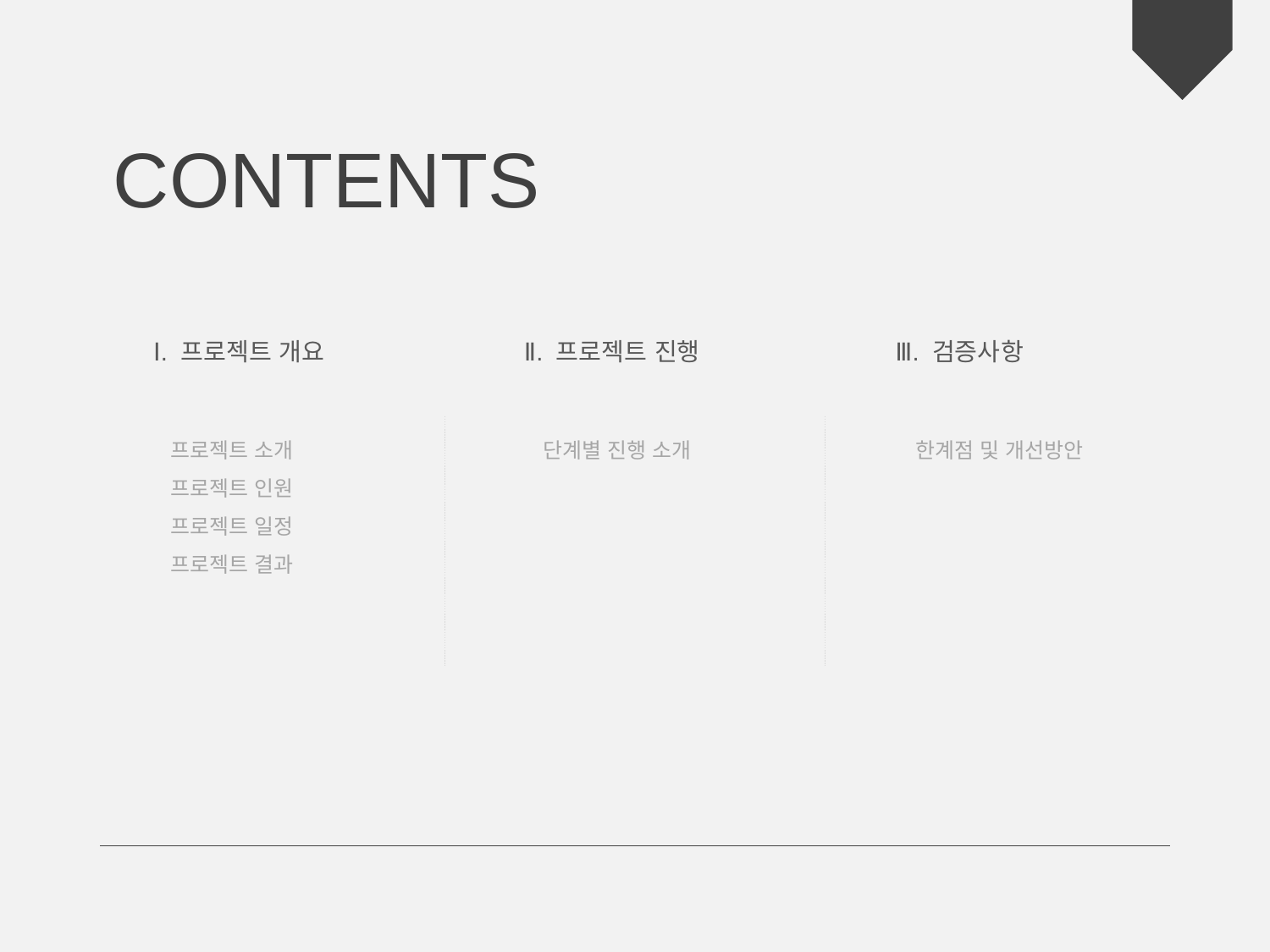

CONTENTS
Ⅰ. 프로젝트 개요
Ⅱ. 프로젝트 진행
Ⅲ. 검증사항
프로젝트 소개
프로젝트 인원
프로젝트 일정
프로젝트 결과
단계별 진행 소개
한계점 및 개선방안